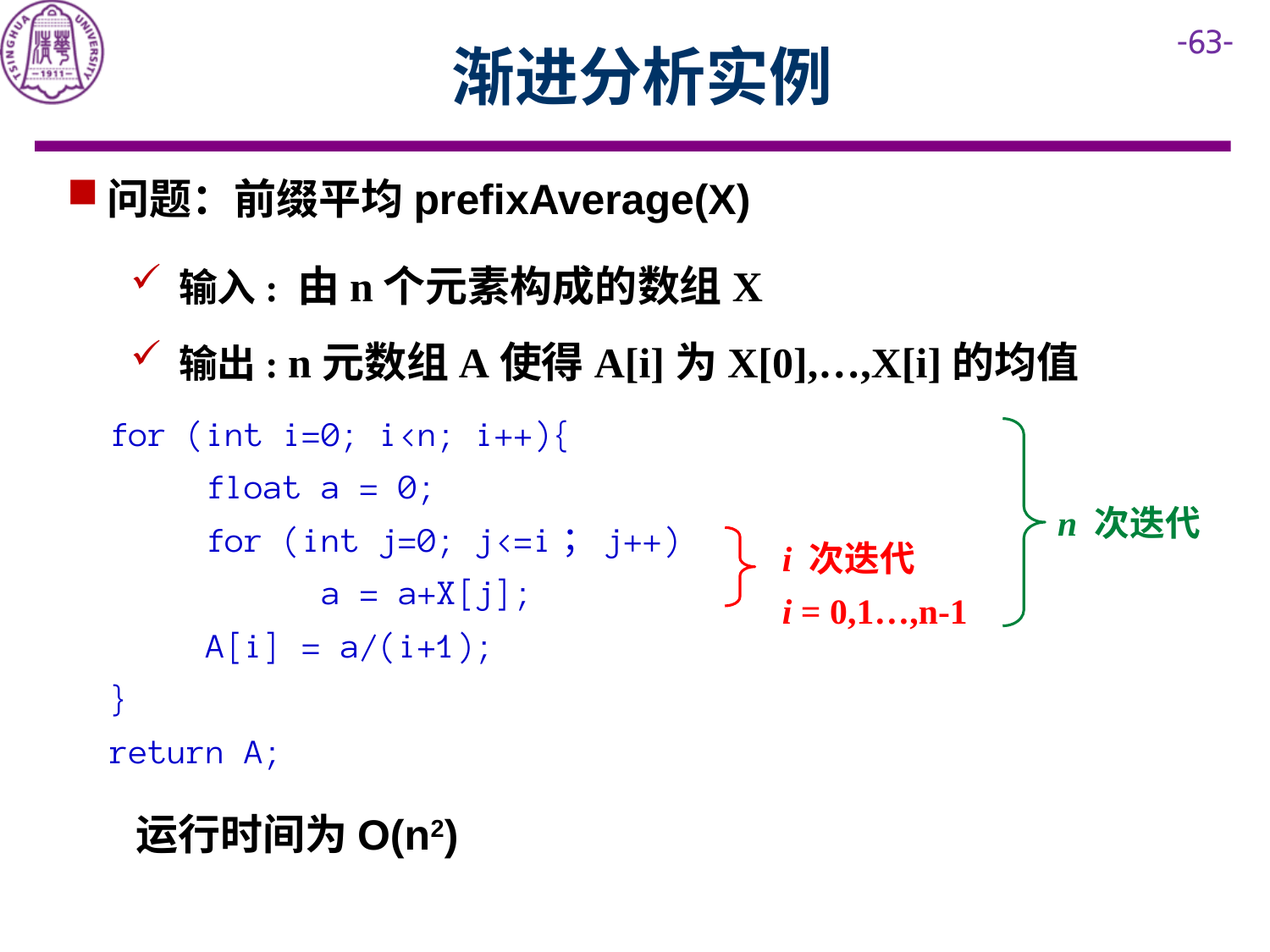

# 渐进分析实例
问题：前缀平均prefixAverage(X)
输入: 由n个元素构成的数组X
输出: n元数组A使得A[i]为X[0],…,X[i]的均值

for (int i=0; i<n; i++){
     float a = 0;
     for (int j=0; j<=i；j++)
           a = a+X[j];
     A[i] = a/(i+1);
}
return A;

n 次迭代

i 次迭代
i = 0,1…,n-1
运行时间为O(n2)